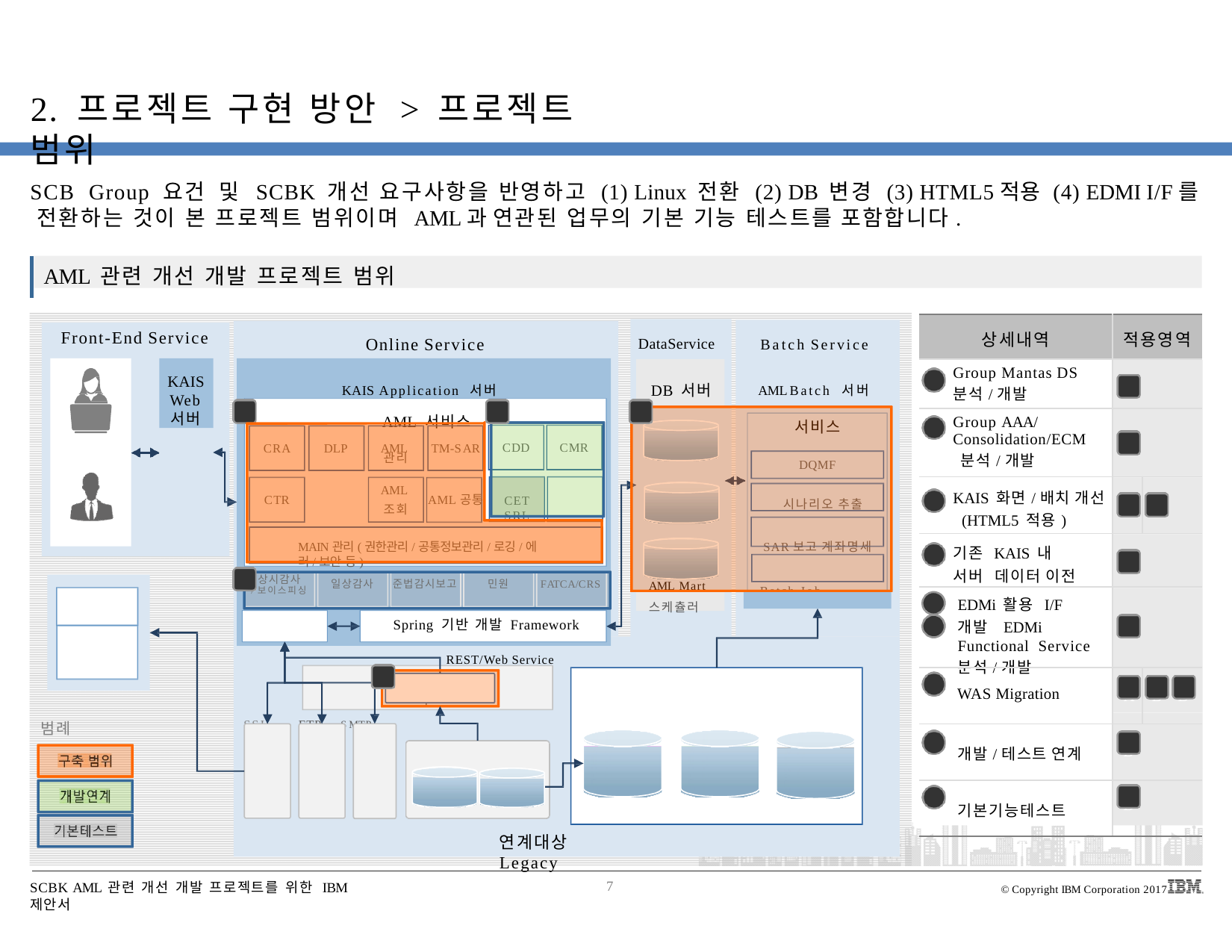

# 2. 프로젝트 구현 방안 > 프로젝트 범위

SCB  Group 요건 및	SCBK 개선 요구사항을 반영하고 (1) Linux 전환 (2) DB 변경 (3) HTML5적용 (4) EDMI I/F를  전환하는 것이 본 프로젝트 범위이며 AML과 연관된 업무의 기본 기능 테스트를 포함합니다.

AML 관련 개선 개발 프로젝트 범위

| 상세내역 |  | 적용영역 |  |  |
| --- | --- | --- | --- | --- |
| 1 | Group Mantas DS 분석/개발 | C |  |  |
| 2 | Group AAA/ Consolidation/ECM 분석/개발 | A |  |  |
| 3 | KAIS 화면/배치 개선 (HTML5 적용) | A | C |  |
| 4 | 기존 KAIS 내 서버 데이터 이전 | C |  |  |
| 5 6 | EDMi 활용 I/F 개발 EDMi Functional Service 분석/개발 | E |  |  |
| 가 | WAS Migration | A | B | D |
| 나 | 개발/테스트 연계 | B |  |  |
| 다 | 기본기능테스트 | D |  |  |

Online Service	DataService	Batch Service
Front-End Service

KAIS
Web
서버

KAIS Application 서버	DB 서버	AML Batch 서버

AML 서비스	B
AML

A
C

서비스
DS Mart
DQMF

AML DB	시나리오 추출
SAR보고 계좌명세

AML Mart	Batch Job 스케츌러

Branch

FCR/BMLPO
CRA
DLP
TM-SAR
CDD	CMR

CET	SRL

관리
AML
조회

CTR
AML공통

MAIN관리(권한관리/공통정보관리/로깅/에러/보안 등)

D

상시감사
/보이스피싱	일상감사	준법감시보고	민원	FATCA/CRS

KoFIU

Korea  Federation  Bank

Interface
Spring 기반 개발 Framework

REST/Web Service

E

Data Source

EDMi
DB2 Client
Tera Client

SSH	FTP	SMTP

범례

OLTP

CTR/  STR
New	Transaction  MIS DB		DB

EDW

Fax	Mail

Account  Trx.

Trx. Log

연계대상 Legacy

SCBK AML 관련 개선 개발 프로젝트를 위한 IBM 제안서
7

© Copyright IBM Corporation 2017